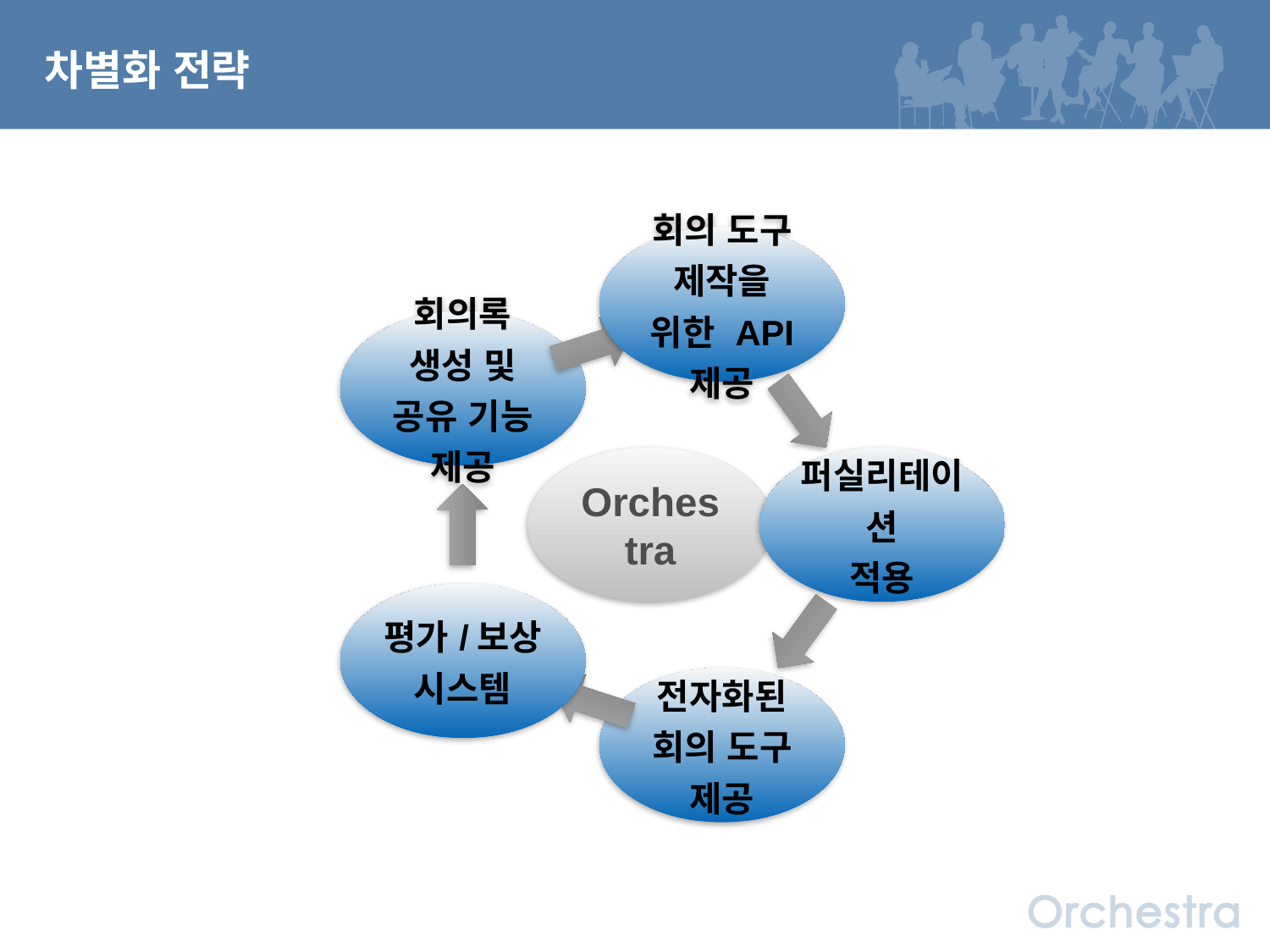

차별화 전략
Orchestra
퍼실리테이션
적용
전자화된
회의 도구 제공
회의록 생성 및 공유 기능 제공
평가/보상 시스템
회의 도구 제작을 위한 API 제공